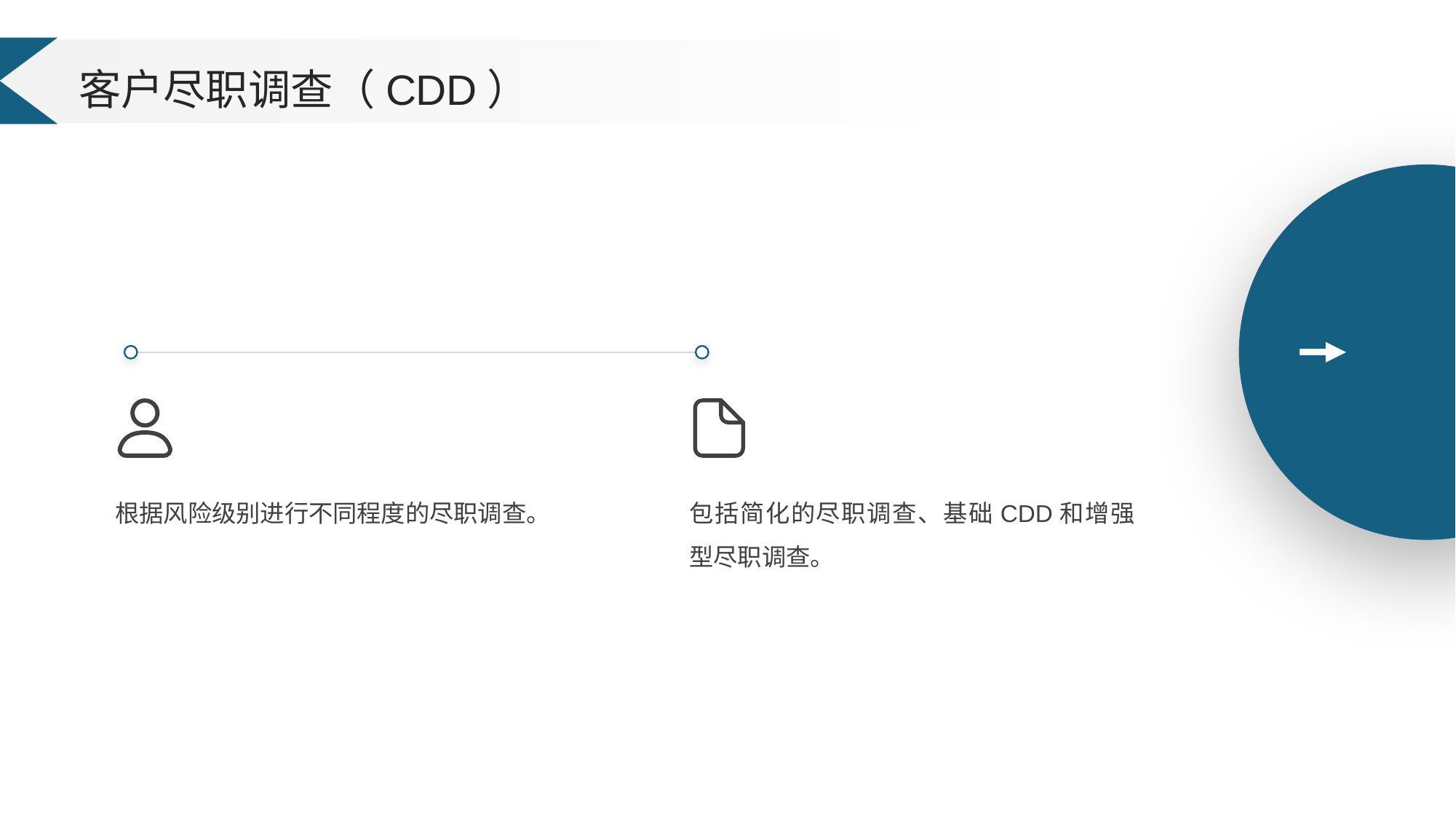

客户尽职调查（CDD）

包括简化的尽职调查、基础CDD和增强型尽职调查。
根据风险级别进行不同程度的尽职调查。